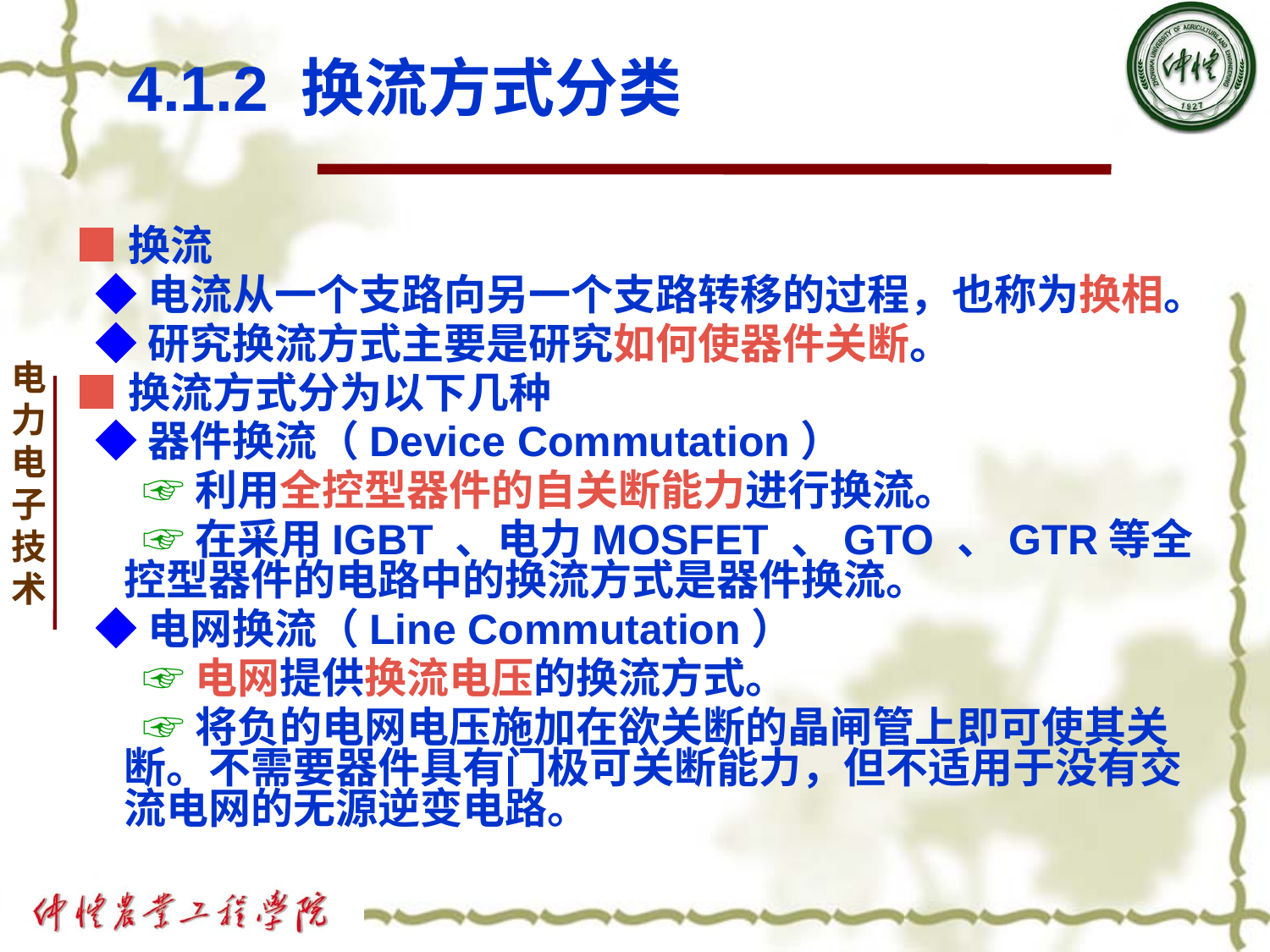

# 4.1.2 换流方式分类
■换流
  ◆电流从一个支路向另一个支路转移的过程，也称为换相。
  ◆研究换流方式主要是研究如何使器件关断。
■换流方式分为以下几种
  ◆器件换流（Device Commutation）
       ☞利用全控型器件的自关断能力进行换流。
       ☞在采用IGBT 、电力MOSFET 、GTO 、GTR等全控型器件的电路中的换流方式是器件换流。
  ◆电网换流（Line Commutation）
       ☞电网提供换流电压的换流方式。
       ☞将负的电网电压施加在欲关断的晶闸管上即可使其关断。不需要器件具有门极可关断能力，但不适用于没有交流电网的无源逆变电路。